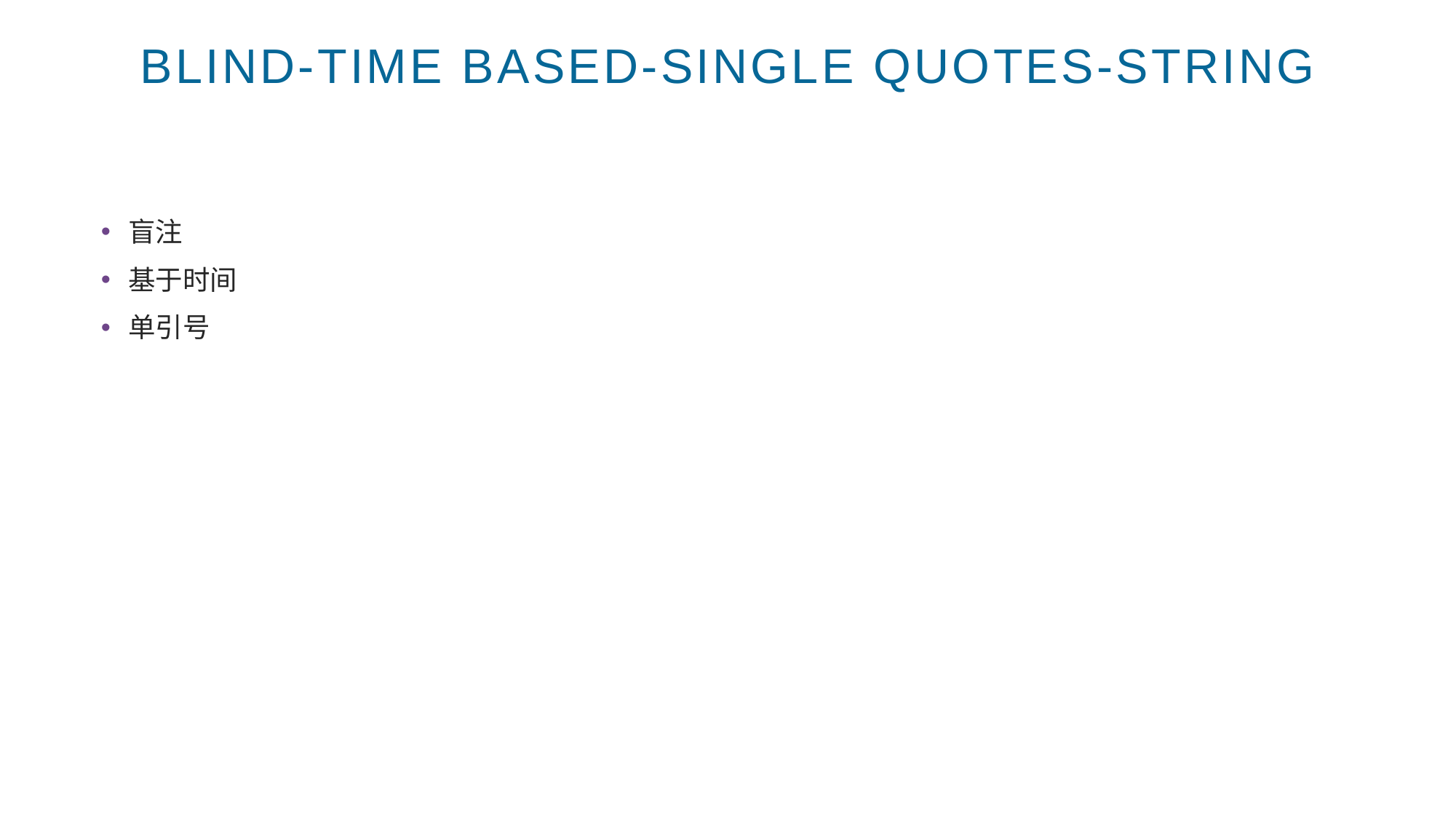

# Blind-time based-single quotes-String
盲注
基于时间
单引号